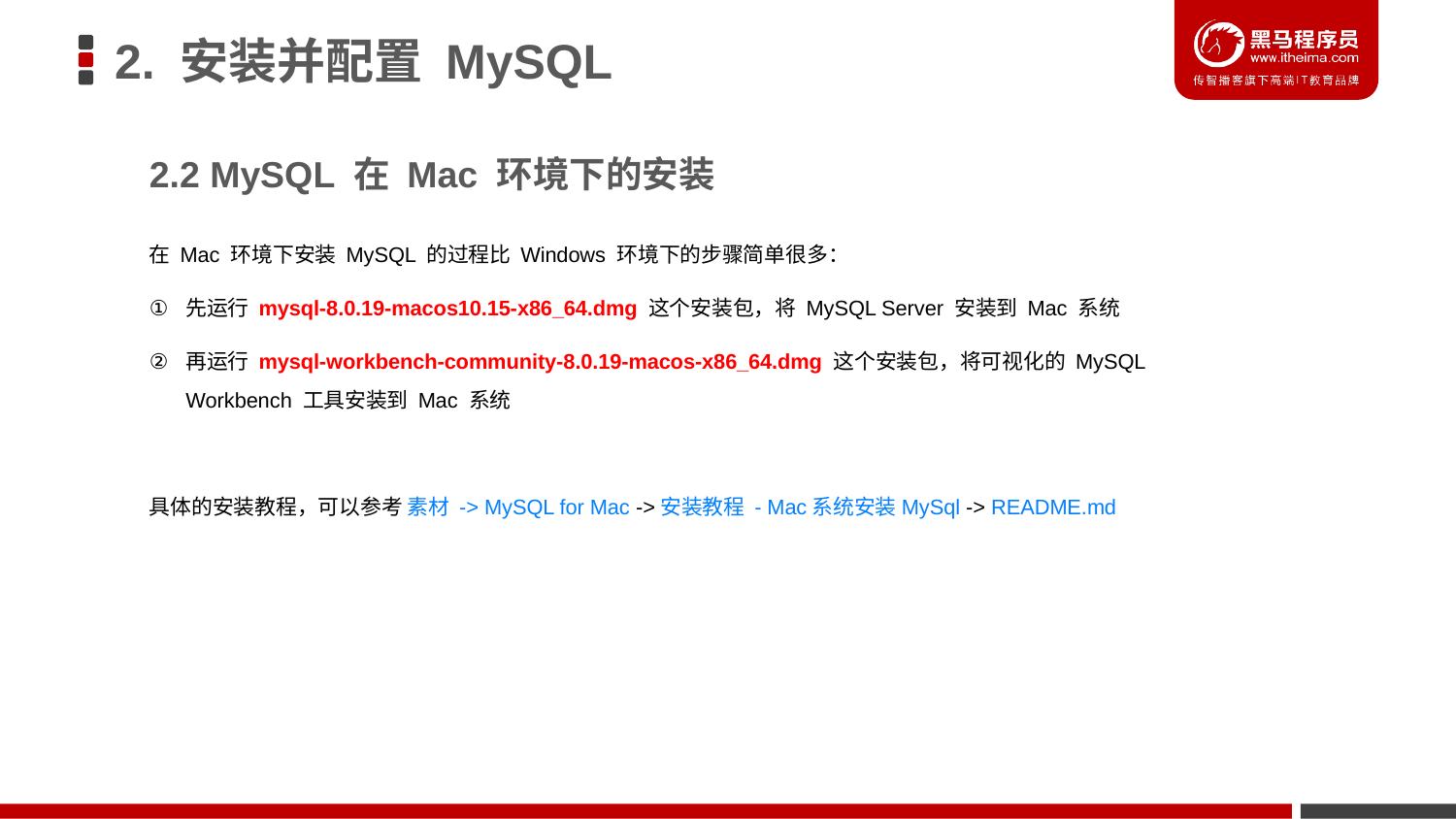

# 2. 安装并配置 MySQL
2.2 MySQL 在 Mac 环境下的安装
在 Mac 环境下安装 MySQL 的过程比 Windows 环境下的步骤简单很多：
先运行 mysql-8.0.19-macos10.15-x86_64.dmg 这个安装包，将 MySQL Server 安装到 Mac 系统
再运行 mysql-workbench-community-8.0.19-macos-x86_64.dmg 这个安装包，将可视化的 MySQL Workbench 工具安装到 Mac 系统

具体的安装教程，可以参考 素材 -> MySQL for Mac ->安装教程 - Mac系统安装MySql -> README.md